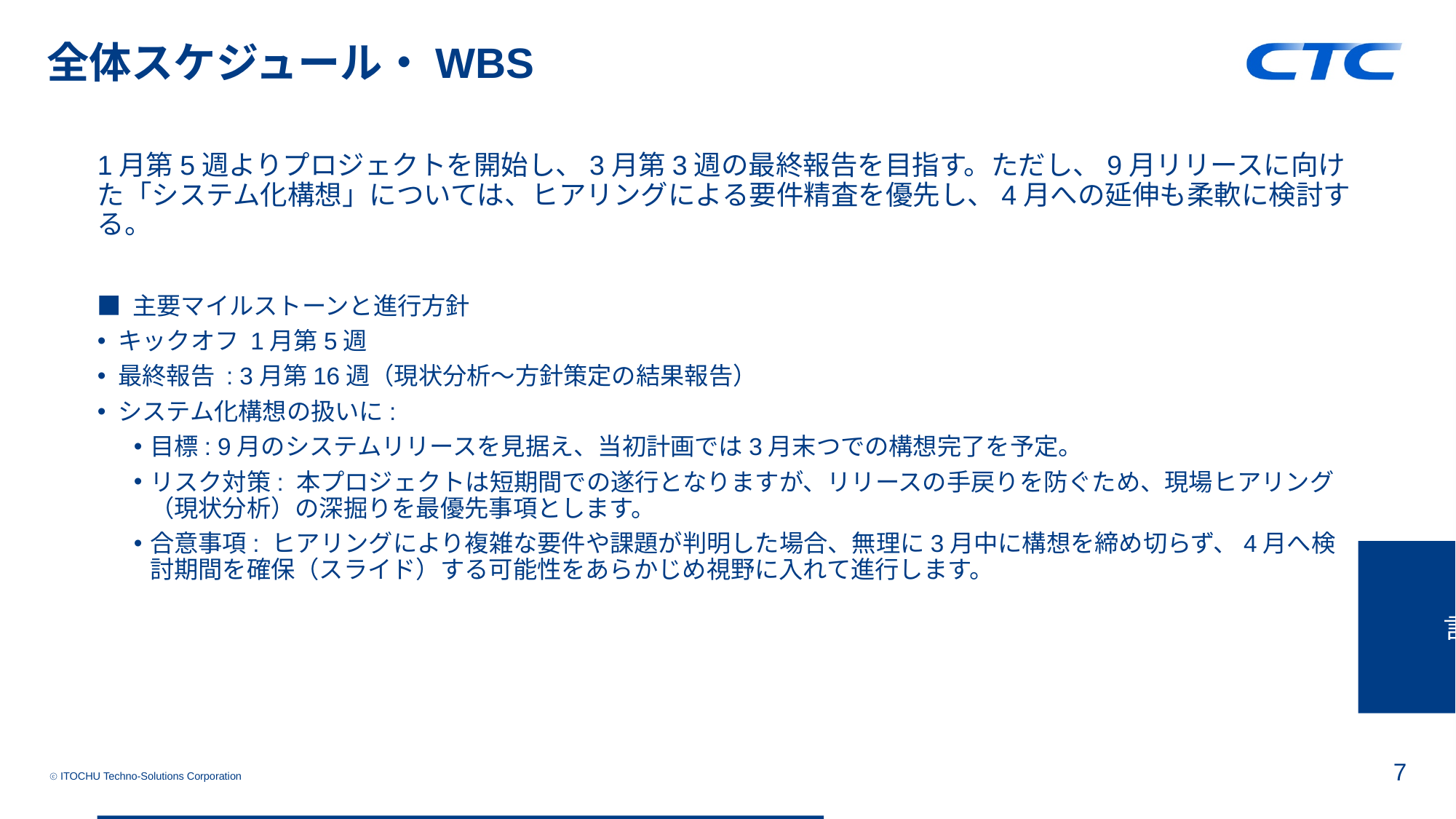

# 全体スケジュール・WBS
1月第5週よりプロジェクトを開始し、3月第3週の最終報告を目指す。ただし、9月リリースに向けた「システム化構想」については、ヒアリングによる要件精査を優先し、4月への延伸も柔軟に検討する。
■ 主要マイルストーンと進行方針
キックオフ 1月第5週
最終報告 : 3月第16週（現状分析～方針策定の結果報告）
システム化構想の扱いに:
目標: 9月のシステムリリースを見据え、当初計画では3月末つでの構想完了を予定。
リスク対策: 本プロジェクトは短期間での遂行となりますが、リリースの手戻りを防ぐため、現場ヒアリング（現状分析）の深掘りを最優先事項とします。
合意事項: ヒアリングにより複雑な要件や課題が判明した場合、無理に3月中に構想を締め切らず、4月へ検討期間を確保（スライド）する可能性をあらかじめ視野に入れて進行します。
言い方は太田さんと相談
言い方は太田さんと相談